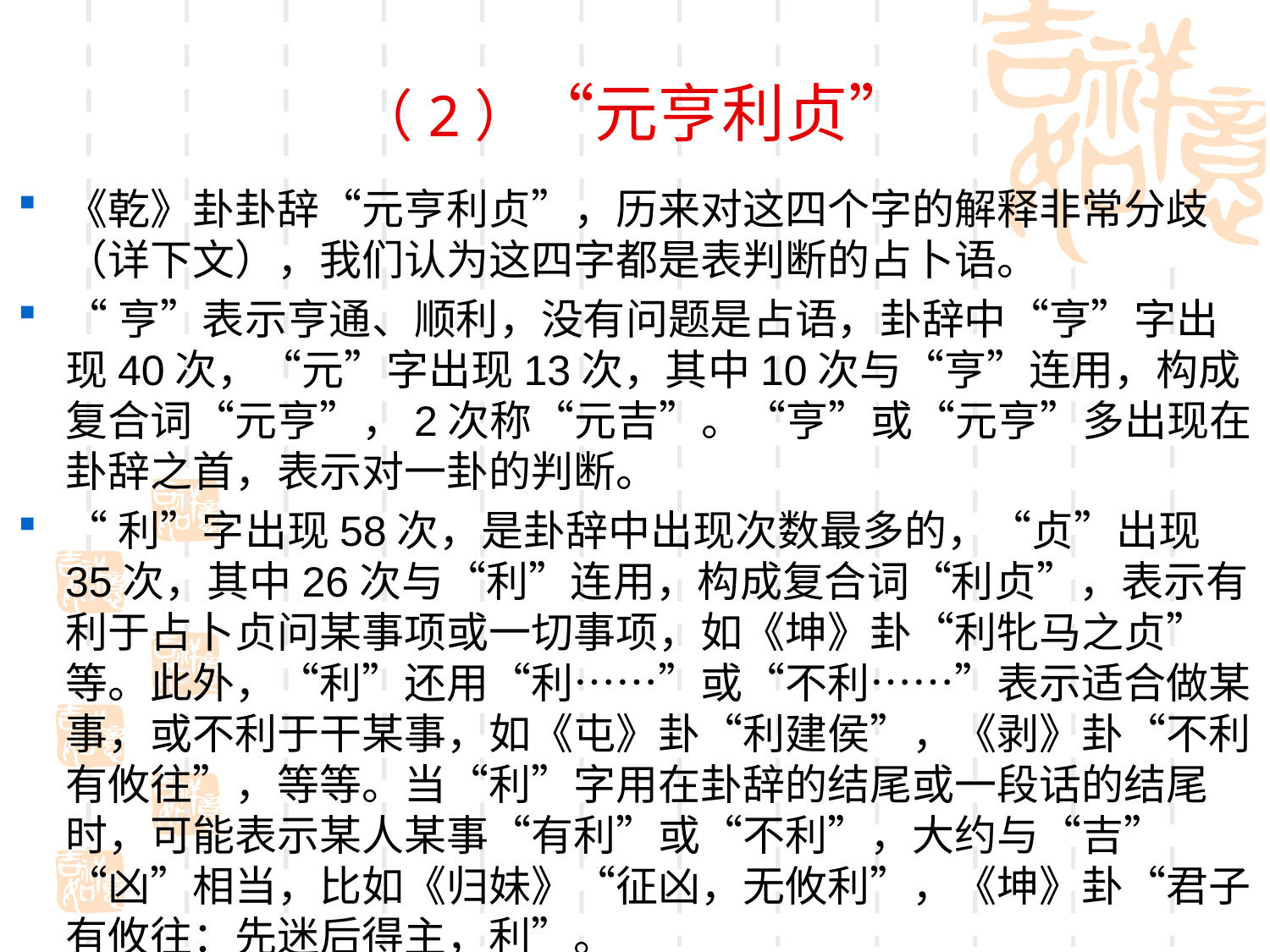

# （2）“元亨利贞”
《乾》卦卦辞“元亨利贞”，历来对这四个字的解释非常分歧（详下文），我们认为这四字都是表判断的占卜语。
“亨”表示亨通、顺利，没有问题是占语，卦辞中“亨”字出现40次，“元”字出现13次，其中10次与“亨”连用，构成复合词“元亨”，2次称“元吉”。“亨”或“元亨”多出现在卦辞之首，表示对一卦的判断。
“利”字出现58次，是卦辞中出现次数最多的，“贞”出现35次，其中26次与“利”连用，构成复合词“利贞”，表示有利于占卜贞问某事项或一切事项，如《坤》卦“利牝马之贞”等。此外，“利”还用“利……”或“不利……”表示适合做某事，或不利于干某事，如《屯》卦“利建侯”，《剥》卦“不利有攸往”，等等。当“利”字用在卦辞的结尾或一段话的结尾时，可能表示某人某事“有利”或“不利”，大约与“吉”“凶”相当，比如《归妹》“征凶，无攸利”，《坤》卦“君子有攸往：先迷后得主，利”。